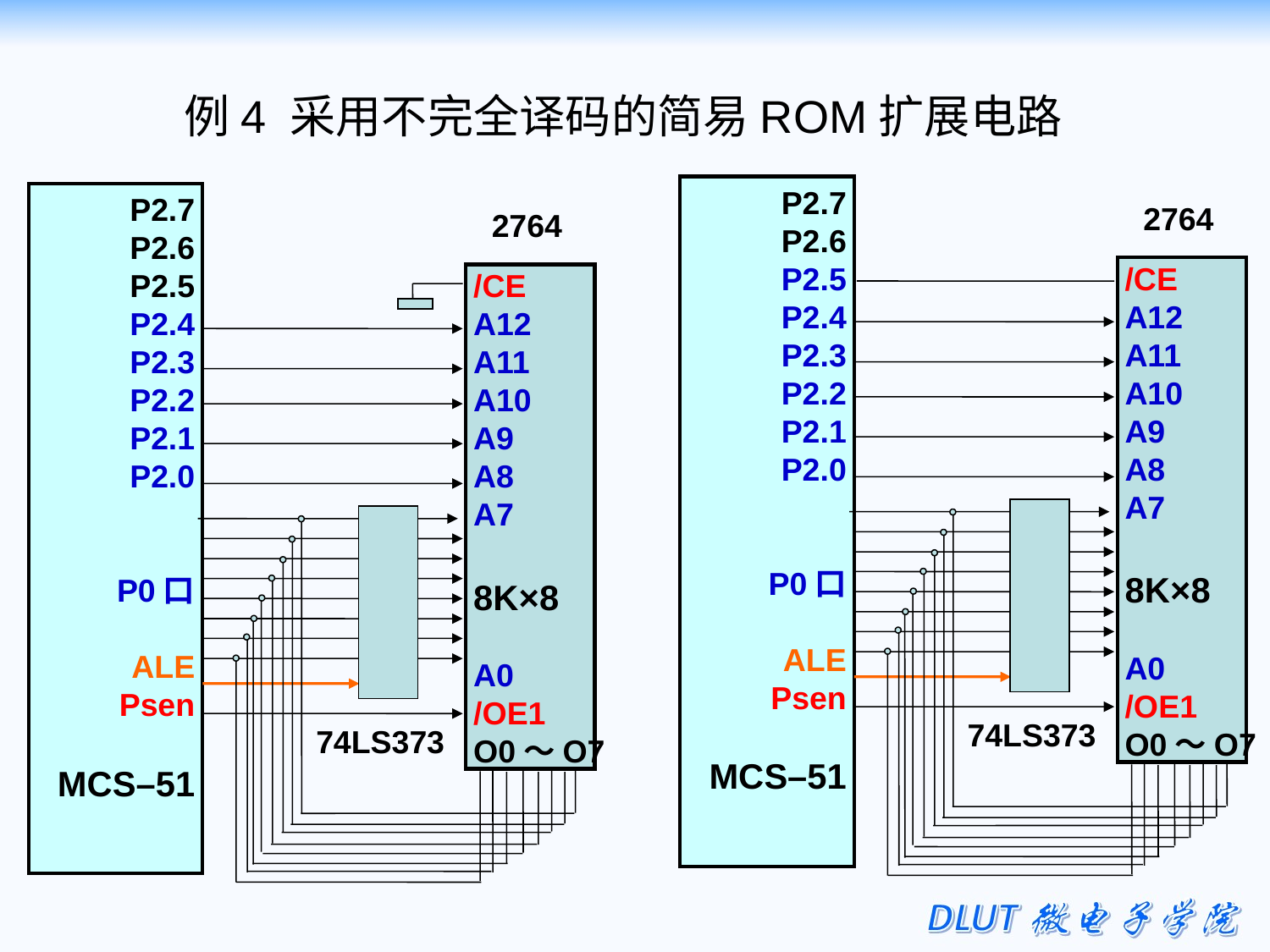

例4 采用不完全译码的简易ROM扩展电路
P2.7
P2.6
P2.5
P2.4
P2.3
P2.2
P2.1
P2.0

P0口

ALE
Psen

MCS–51

P2.7
P2.6
P2.5
P2.4
P2.3
P2.2
P2.1
P2.0

P0口

ALE
Psen

MCS–51

2764
2764
/CE
A12
A11
A10
A9
A8
A7

8K×8

A0
/OE1
O0～O7
/CE
A12
A11
A10
A9
A8
A7

8K×8

A0
/OE1
O0～O7

74LS373
74LS373